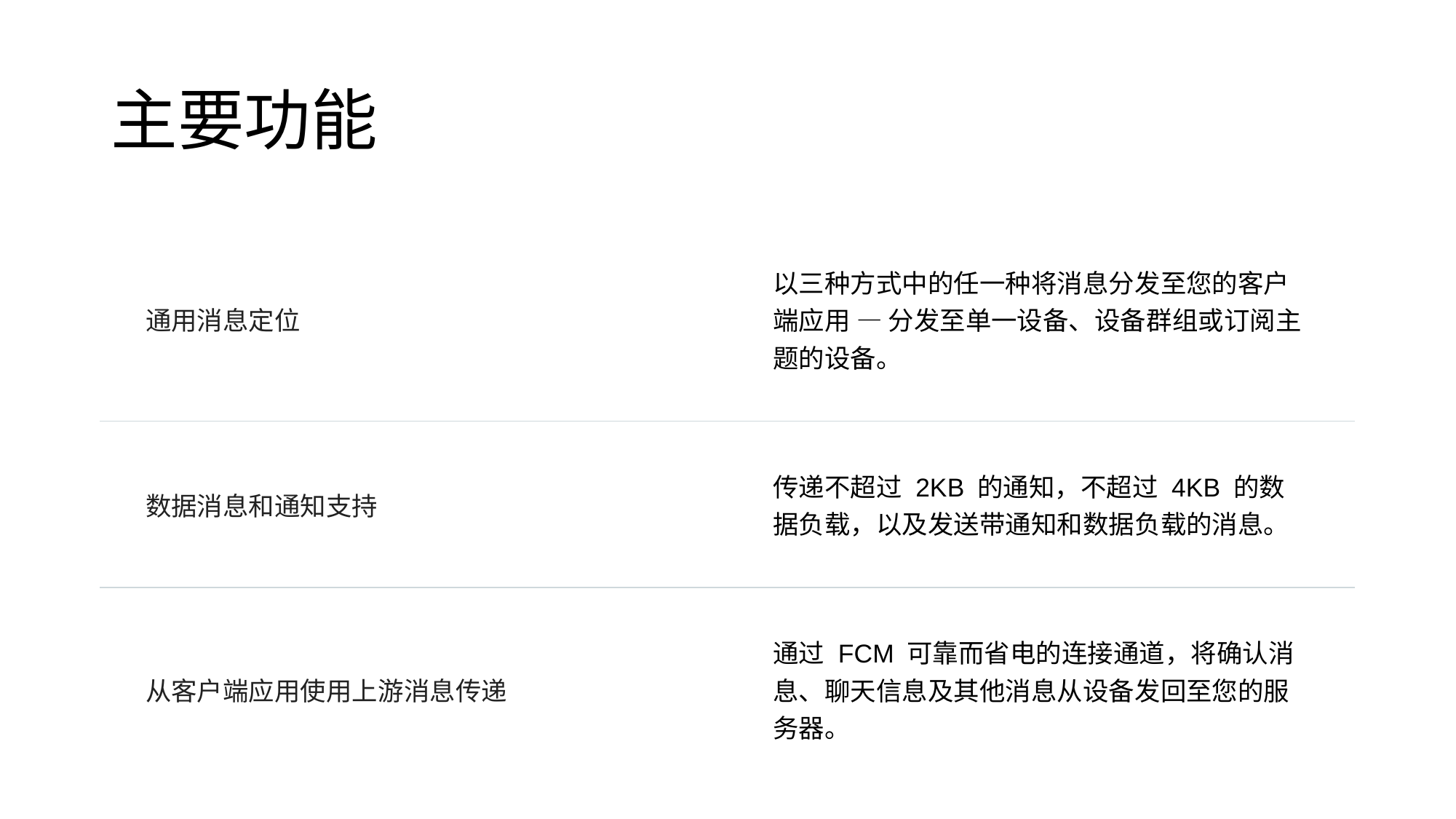

# 主要功能
| 通用消息定位 | 以三种方式中的任一种将消息分发至您的客户端应用 — 分发至单一设备、设备群组或订阅主题的设备。 |
| --- | --- |
| 数据消息和通知支持 | 传递不超过 2KB 的通知，不超过 4KB 的数据负载，以及发送带通知和数据负载的消息。 |
| 从客户端应用使用上游消息传递 | 通过 FCM 可靠而省电的连接通道，将确认消息、聊天信息及其他消息从设备发回至您的服务器。 |